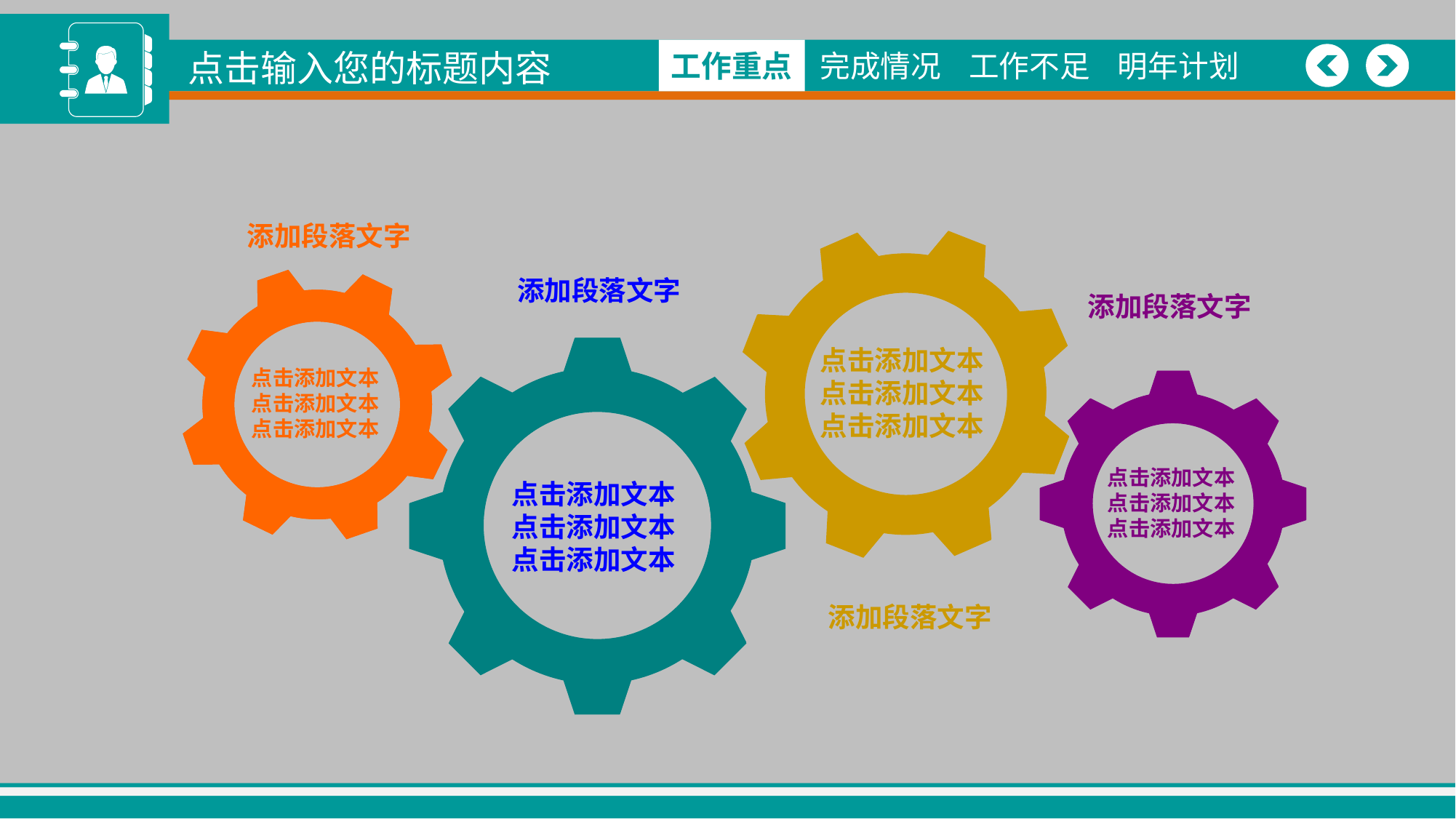

点击输入您的标题内容
图形
工作重点
完成情况
工作不足
明年计划

添加段落文字

添加段落文字

添加段落文字
点击添加文本
点击添加文本
点击添加文本
点击添加文本
点击添加文本
点击添加文本

点击添加文本
点击添加文本
点击添加文本
点击添加文本
点击添加文本
点击添加文本
添加段落文字
10